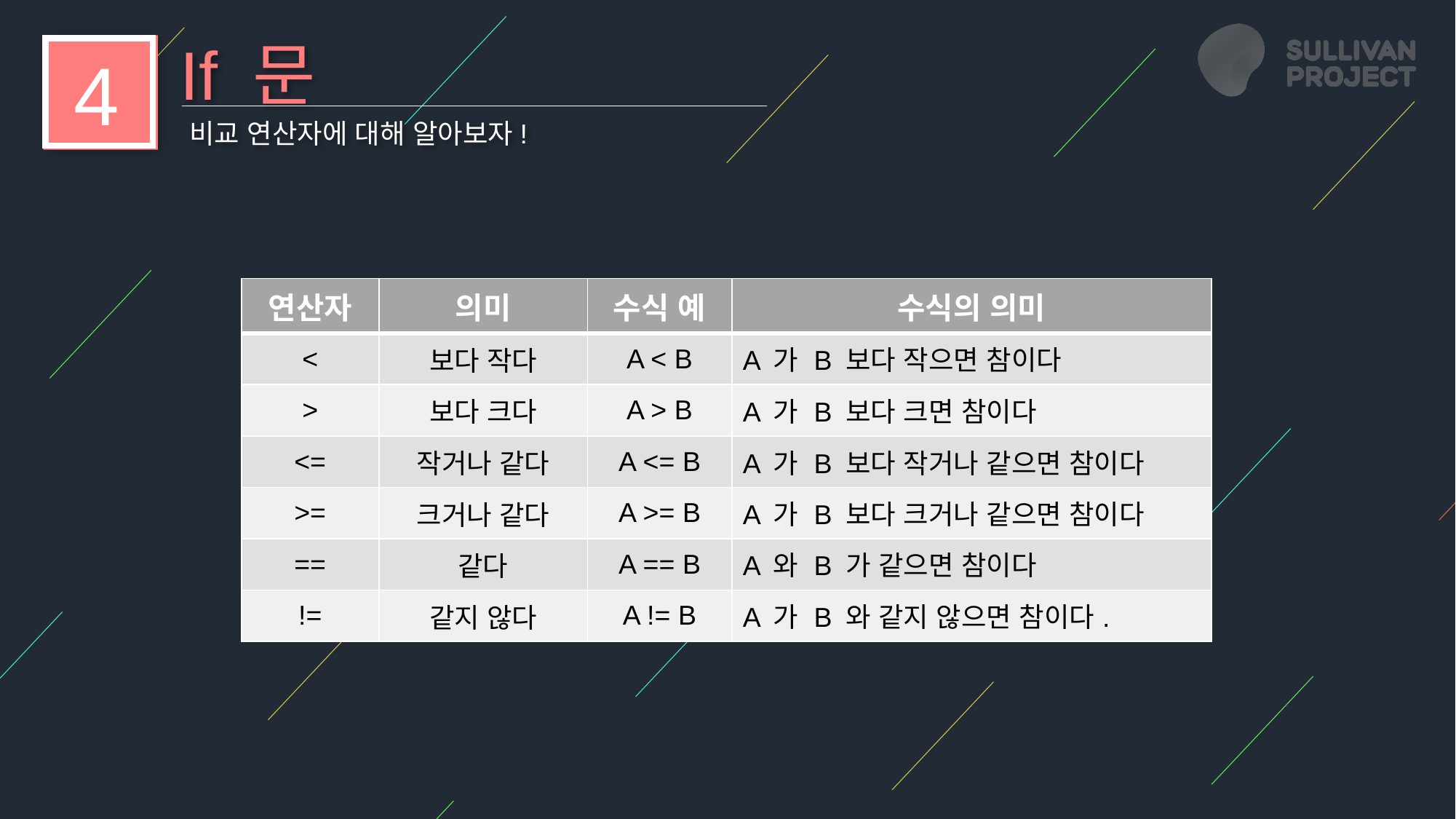

If 문

4
비교 연산자에 대해 알아보자!
| 연산자 | 의미 | 수식 예 | 수식의 의미 |
| --- | --- | --- | --- |
| < | 보다 작다 | A < B | A 가 B 보다 작으면 참이다 |
| > | 보다 크다 | A > B | A 가 B 보다 크면 참이다 |
| <= | 작거나 같다 | A <= B | A 가 B 보다 작거나 같으면 참이다 |
| >= | 크거나 같다 | A >= B | A 가 B 보다 크거나 같으면 참이다 |
| == | 같다 | A == B | A 와 B 가 같으면 참이다 |
| != | 같지 않다 | A != B | A 가 B 와 같지 않으면 참이다. |